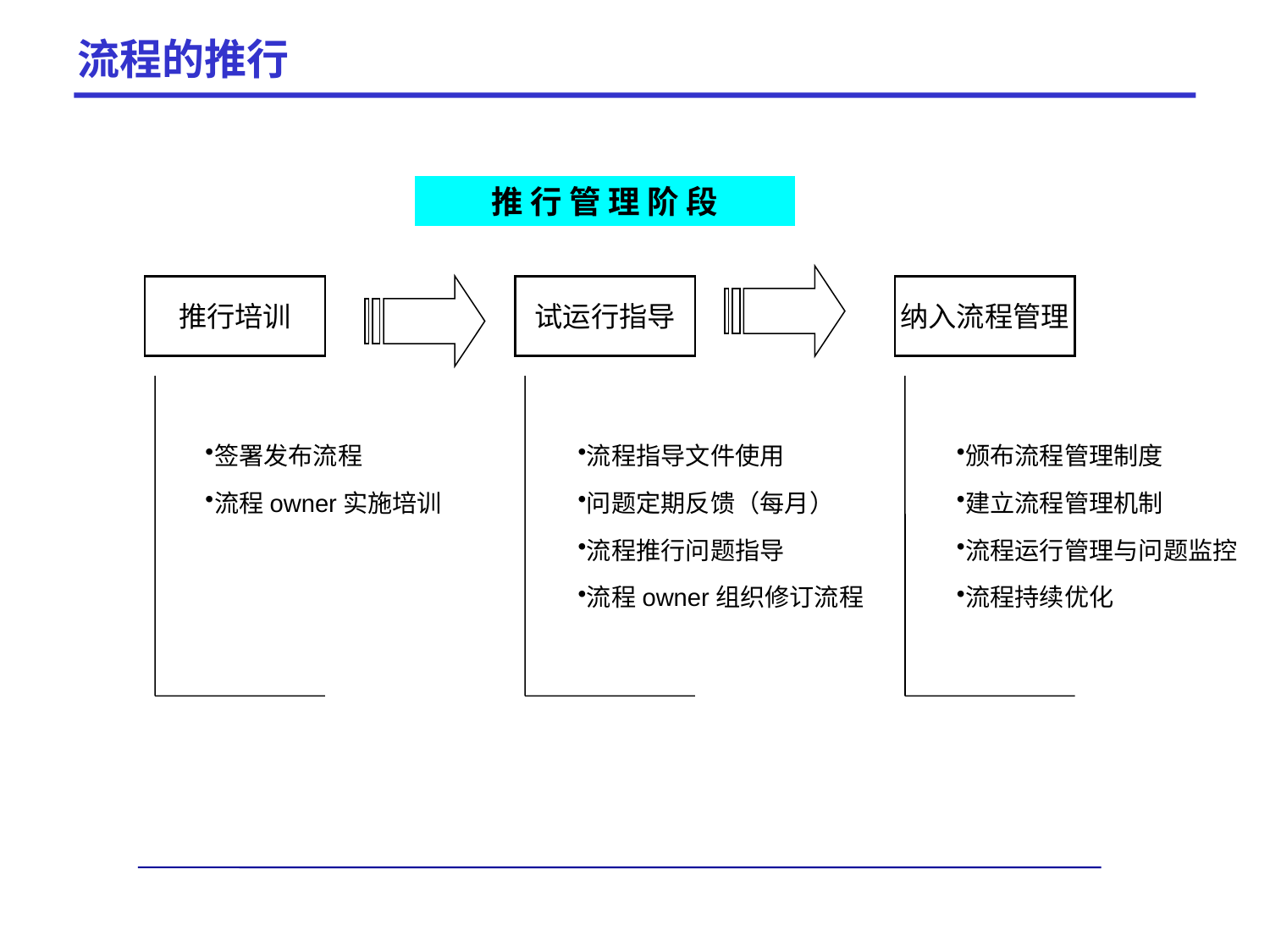

流程的推行
推 行 管 理 阶 段

推行培训

试运行指导
纳入流程管理

签署发布流程
流程owner实施培训
流程指导文件使用
问题定期反馈（每月）
流程推行问题指导
流程owner组织修订流程
颁布流程管理制度
建立流程管理机制
流程运行管理与问题监控
流程持续优化